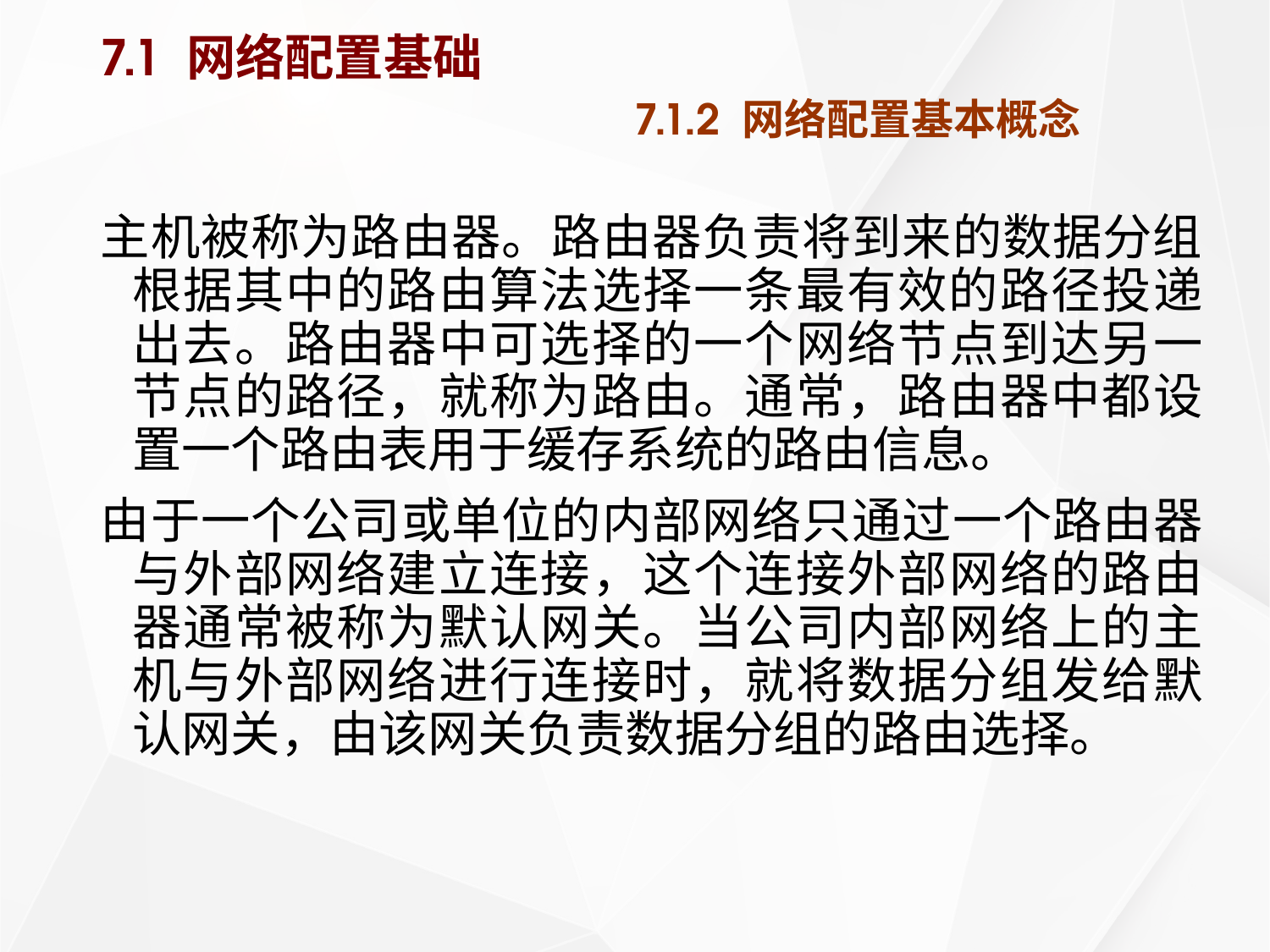

# 7.1 网络配置基础 7.1.2 网络配置基本概念
主机被称为路由器。路由器负责将到来的数据分组根据其中的路由算法选择一条最有效的路径投递出去。路由器中可选择的一个网络节点到达另一节点的路径，就称为路由。通常，路由器中都设置一个路由表用于缓存系统的路由信息。
由于一个公司或单位的内部网络只通过一个路由器与外部网络建立连接，这个连接外部网络的路由器通常被称为默认网关。当公司内部网络上的主机与外部网络进行连接时，就将数据分组发给默认网关，由该网关负责数据分组的路由选择。